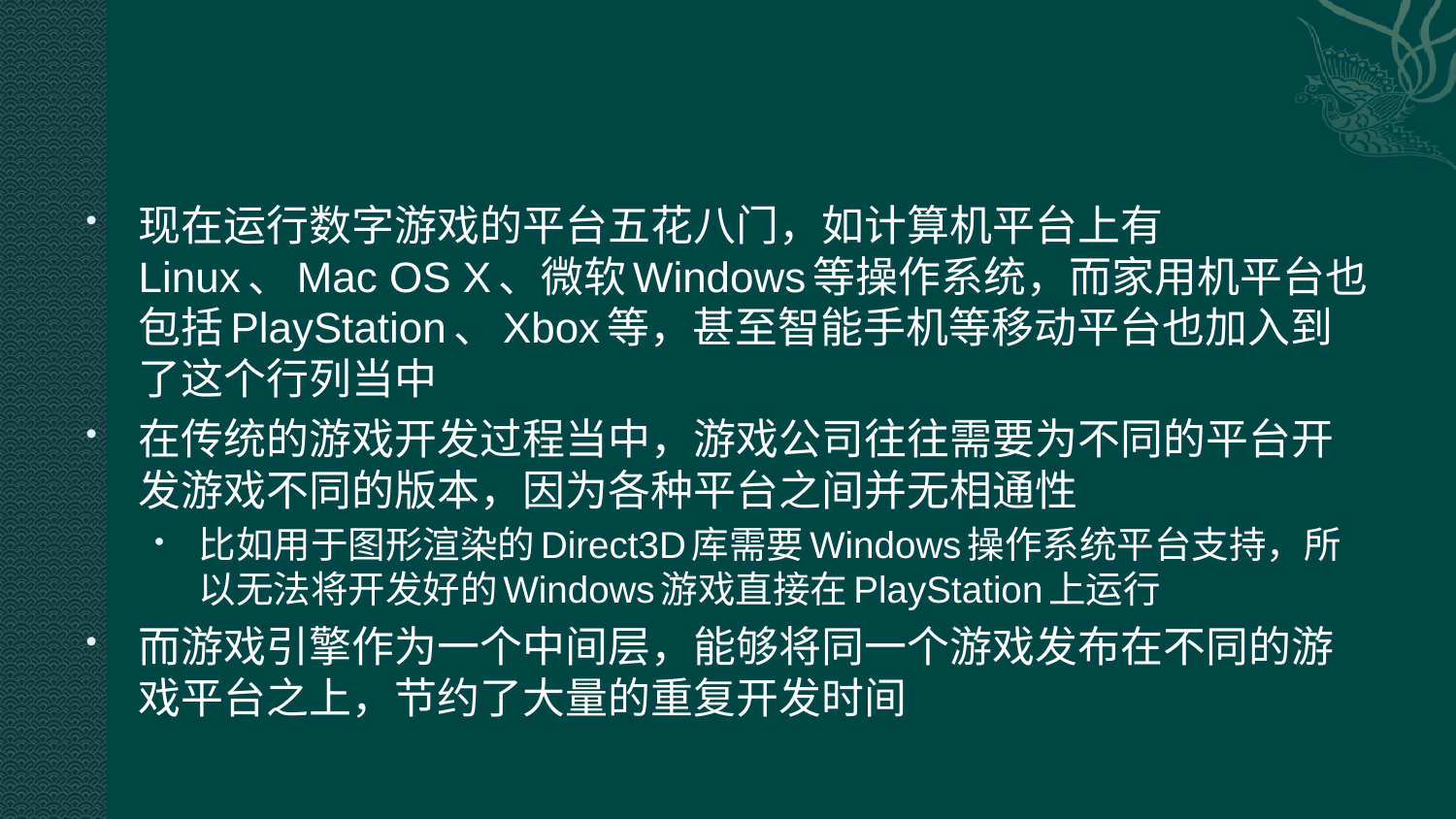

#
现在运行数字游戏的平台五花八门，如计算机平台上有Linux、Mac OS X、微软Windows等操作系统，而家用机平台也包括PlayStation、Xbox等，甚至智能手机等移动平台也加入到了这个行列当中
在传统的游戏开发过程当中，游戏公司往往需要为不同的平台开发游戏不同的版本，因为各种平台之间并无相通性
比如用于图形渲染的Direct3D库需要Windows操作系统平台支持，所以无法将开发好的Windows游戏直接在PlayStation上运行
而游戏引擎作为一个中间层，能够将同一个游戏发布在不同的游戏平台之上，节约了大量的重复开发时间